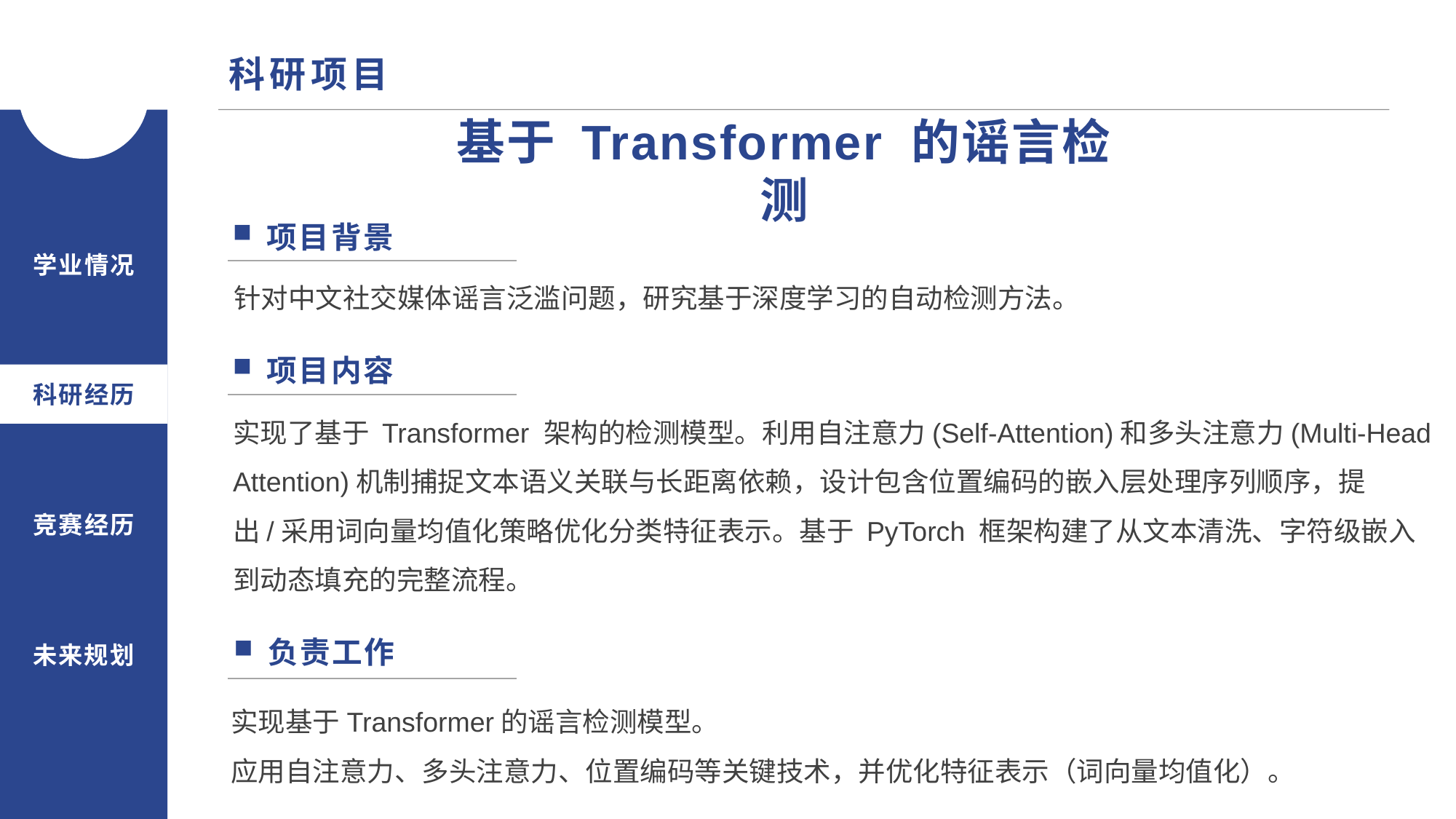

科研项目

基于 Transformer 的谣言检测
针对中文社交媒体谣言泛滥问题，研究基于深度学习的自动检测方法。
项目背景
学业情况
项目内容
科研经历
实现了基于 Transformer 架构的检测模型。利用自注意力(Self-Attention)和多头注意力(Multi-Head Attention)机制捕捉文本语义关联与长距离依赖，设计包含位置编码的嵌入层处理序列顺序，提出/采用词向量均值化策略优化分类特征表示。基于 PyTorch 框架构建了从文本清洗、字符级嵌入到动态填充的完整流程。
竞赛经历
未来规划
负责工作
实现基于Transformer的谣言检测模型。
应用自注意力、多头注意力、位置编码等关键技术，并优化特征表示（词向量均值化）。